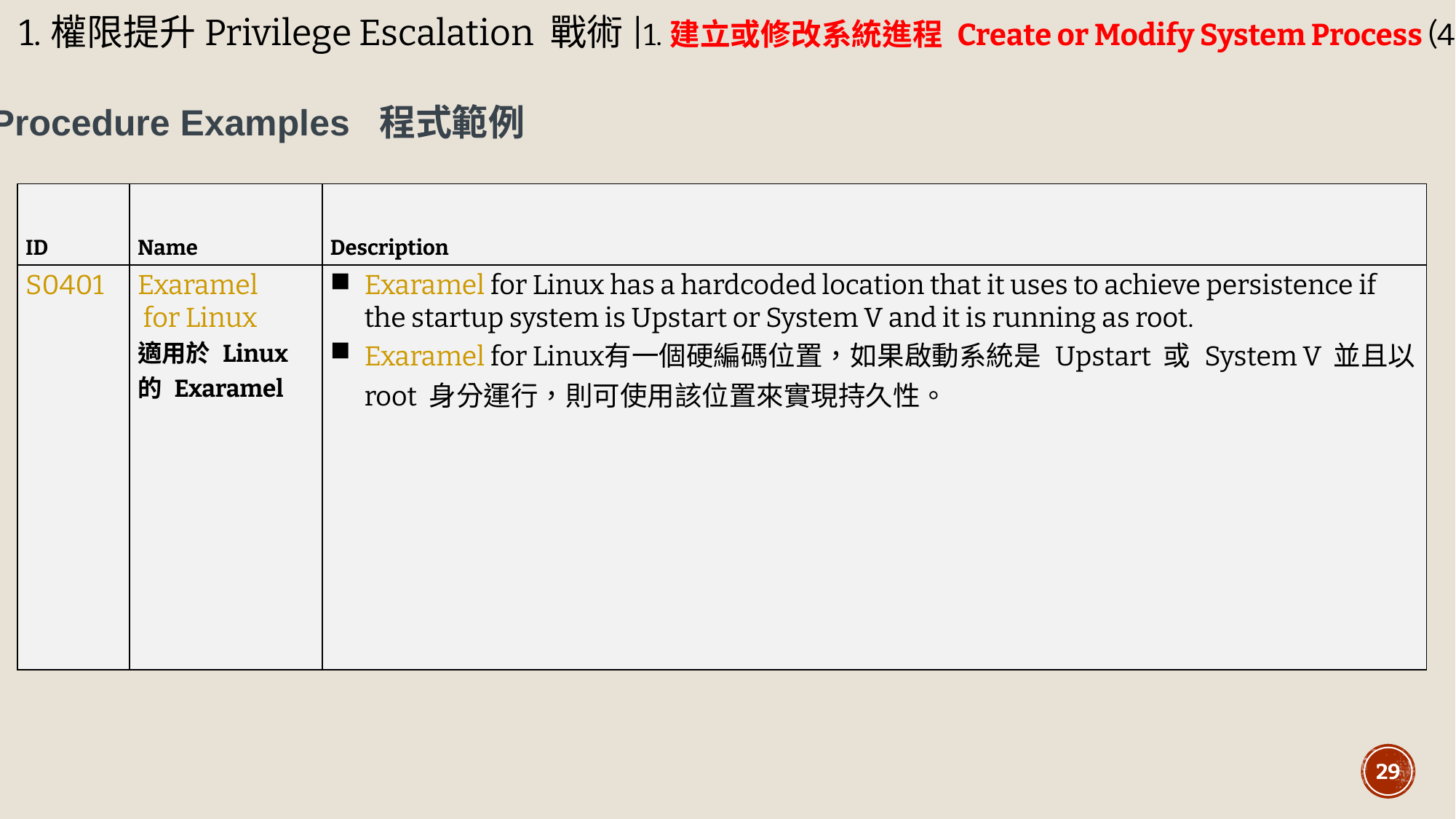

1.權限提升Privilege Escalation 戰術|1.建立或修改系統進程 Create or Modify System Process (4)技術
Procedure Examples  程式範例
| ID | Name | Description |
| --- | --- | --- |
| S0401 | Exaramel for Linux 適用於 Linux 的 Exaramel | Exaramel for Linux has a hardcoded location that it uses to achieve persistence if the startup system is Upstart or System V and it is running as root. Exaramel for Linux有一個硬編碼位置，如果啟動系統是 Upstart 或 System V 並且以 root 身分運行，則可使用該位置來實現持久性。 |
29